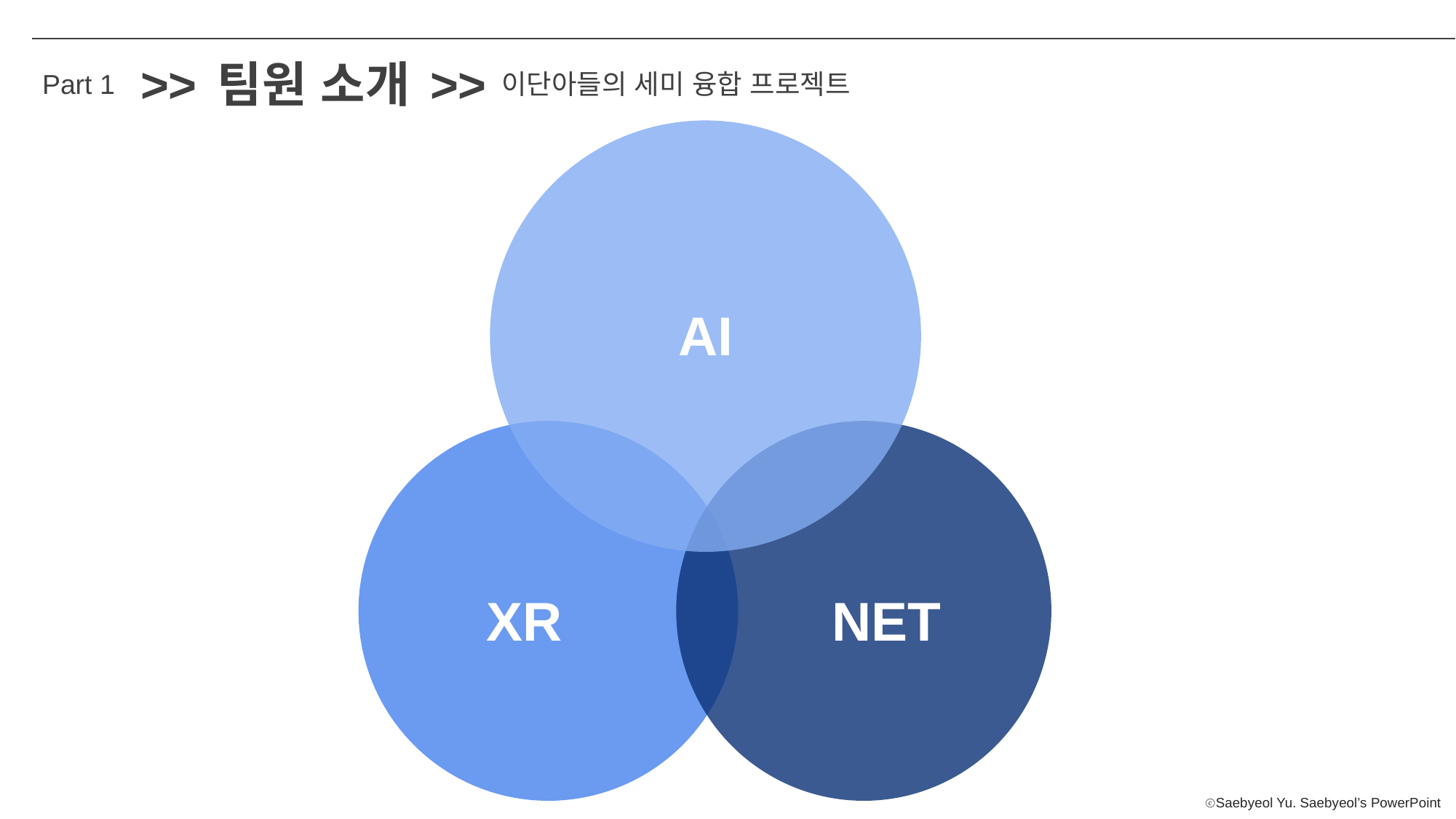

>>
팀원 소개
>>
Part 1
이단아들의 세미 융합 프로젝트

AI

XR

NET